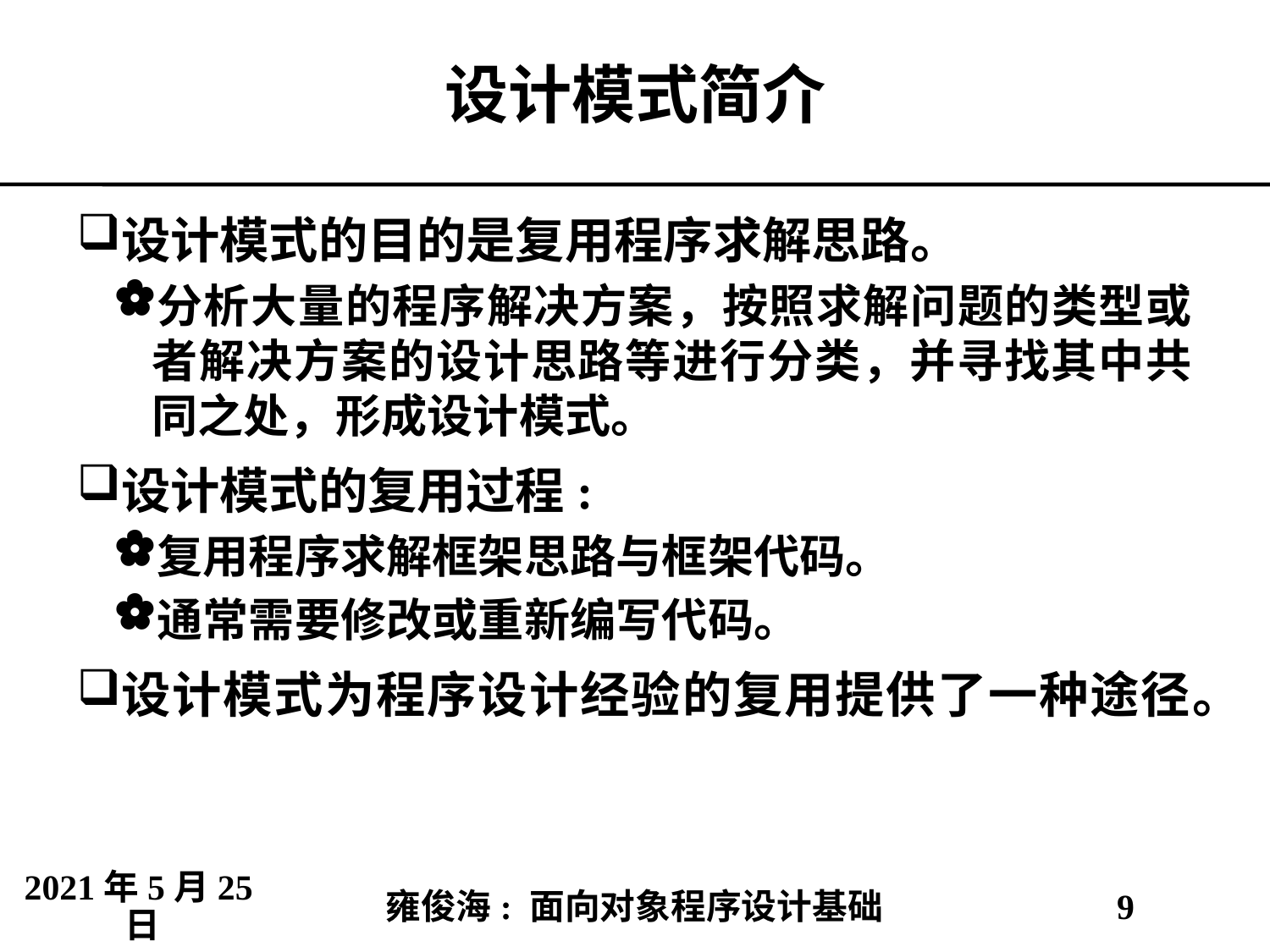

# 设计模式简介

设计模式的目的是复用程序求解思路。
分析大量的程序解决方案，按照求解问题的类型或者解决方案的设计思路等进行分类，并寻找其中共同之处，形成设计模式。
设计模式的复用过程:
复用程序求解框架思路与框架代码。
通常需要修改或重新编写代码。
设计模式为程序设计经验的复用提供了一种途径。
2021年5月25日
雍俊海: 面向对象程序设计基础
9